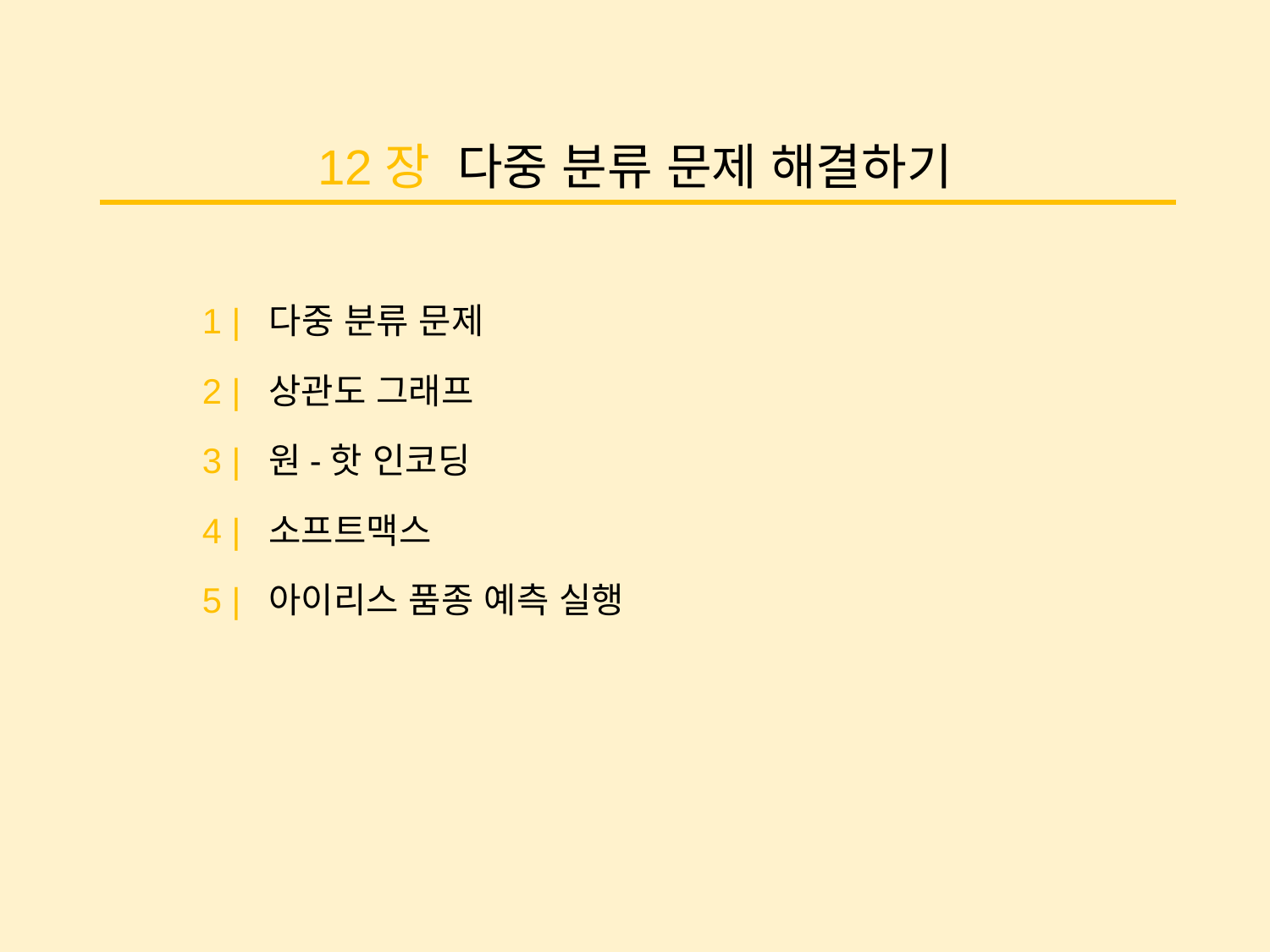

12장  다중 분류 문제 해결하기
1 |  다중 분류 문제
2 |  상관도 그래프
3 |  원-핫 인코딩
4 |  소프트맥스
5 |  아이리스 품종 예측 실행